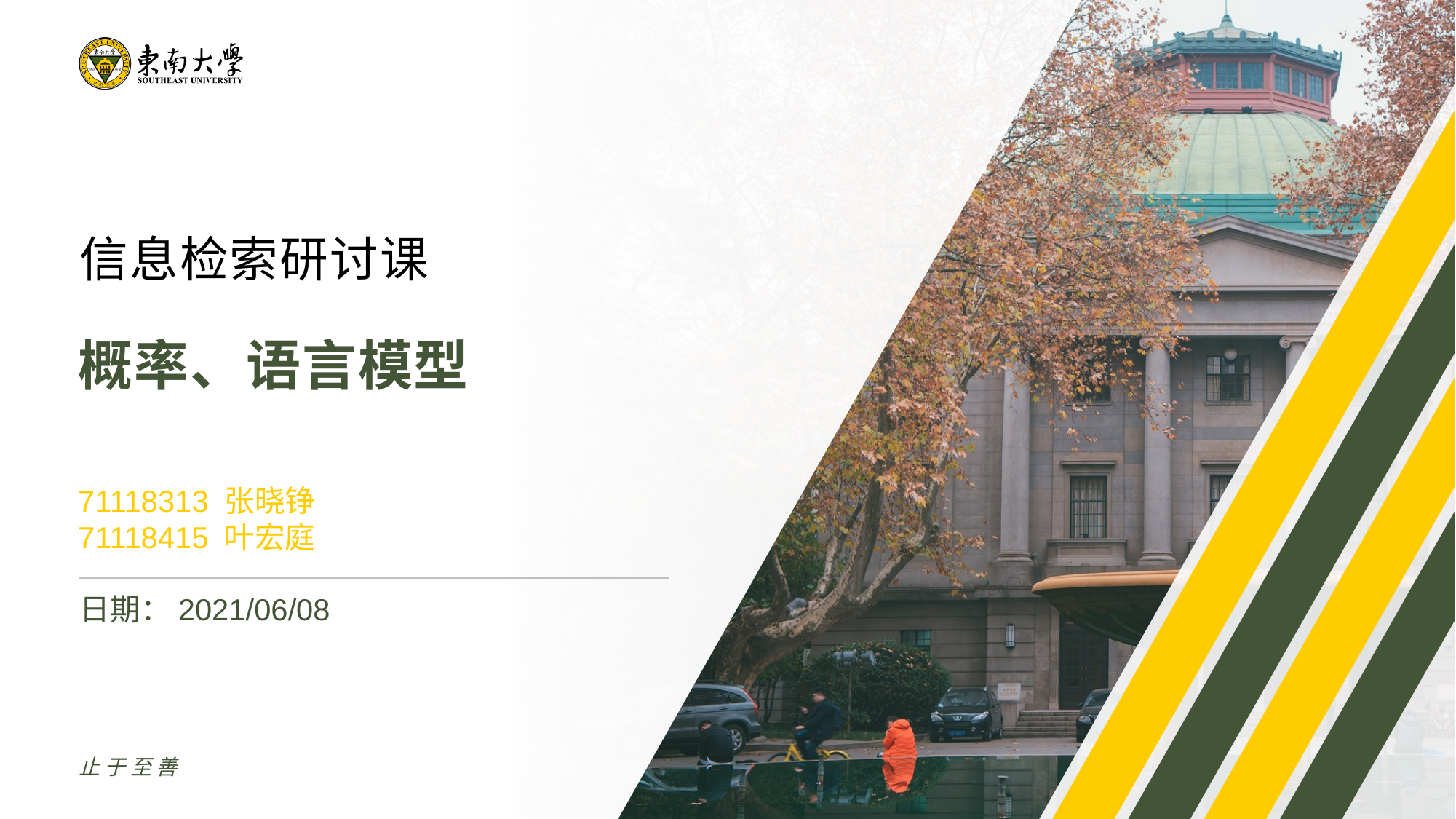

信息检索研讨课
概率、语言模型
71118313 张晓铮
71118415 叶宏庭
日期：2021/06/08
止于至善